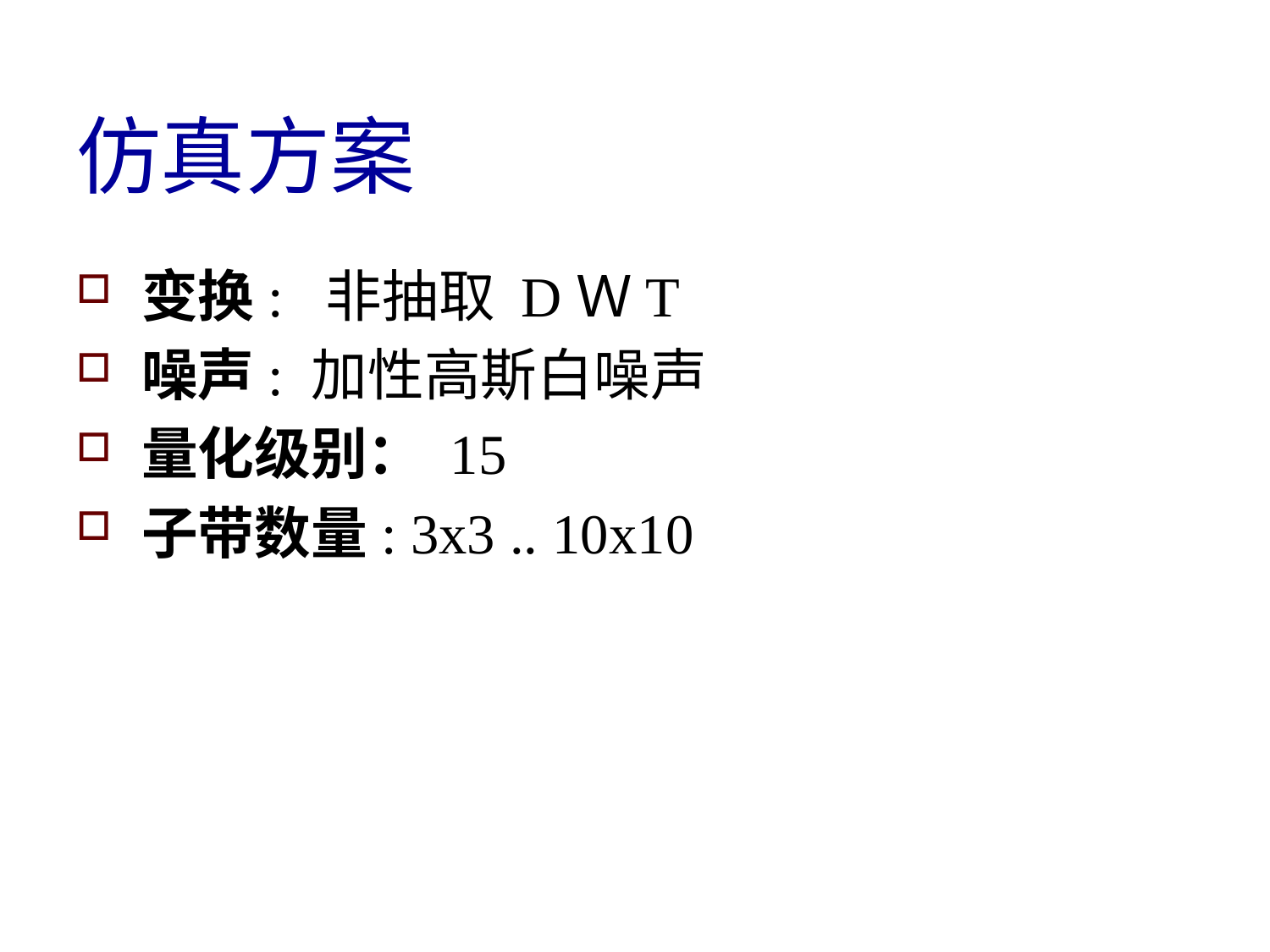

# 仿真方案
变换:  非抽取 DＷT
噪声: 加性高斯白噪声
量化级别： 15
子带数量: 3x3 .. 10x10